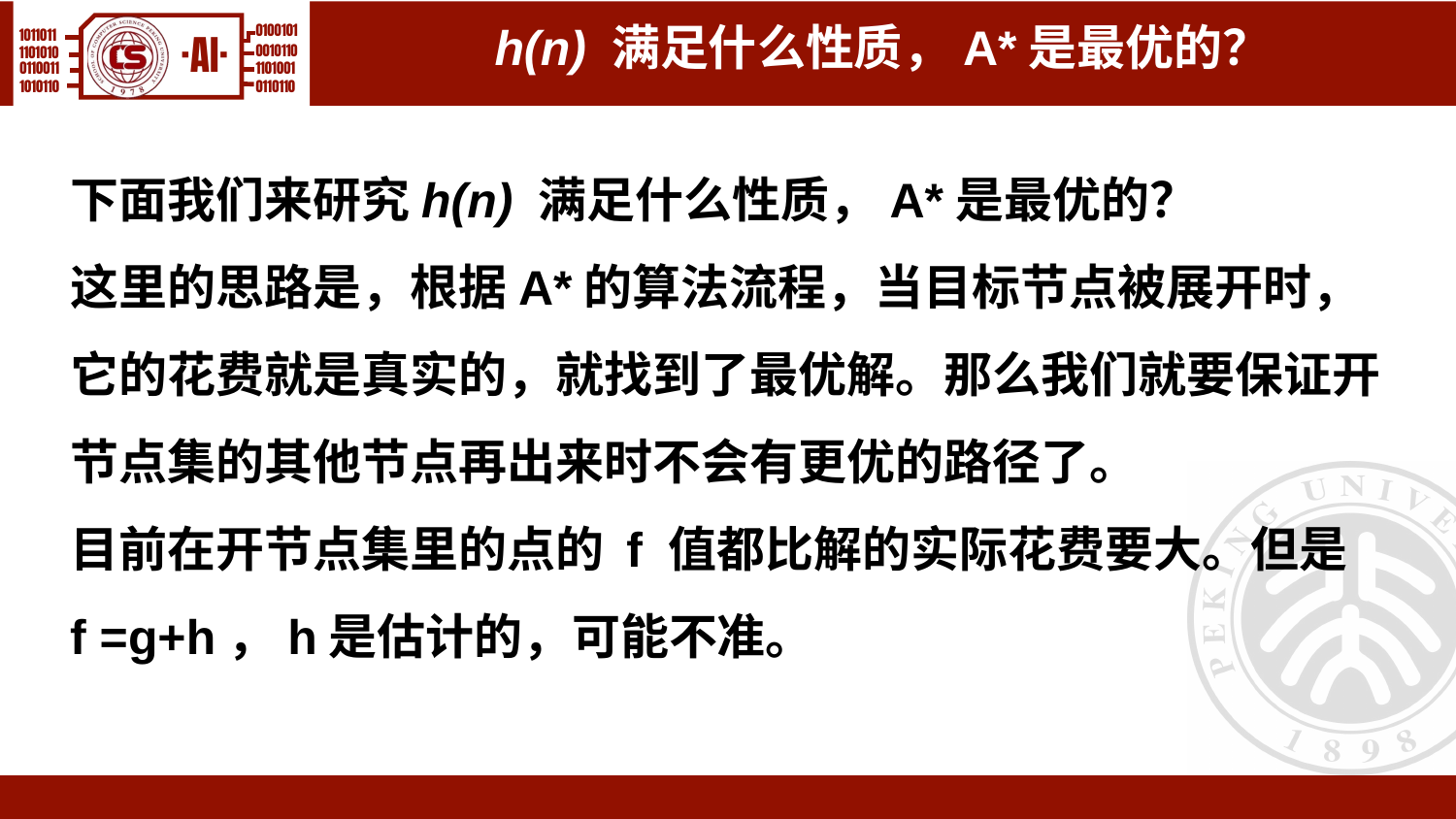

# h(n) 满足什么性质，A*是最优的？
下面我们来研究h(n) 满足什么性质，A*是最优的？
这里的思路是，根据A*的算法流程，当目标节点被展开时，它的花费就是真实的，就找到了最优解。那么我们就要保证开节点集的其他节点再出来时不会有更优的路径了。
目前在开节点集里的点的 f 值都比解的实际花费要大。但是 f =g+h，h是估计的，可能不准。